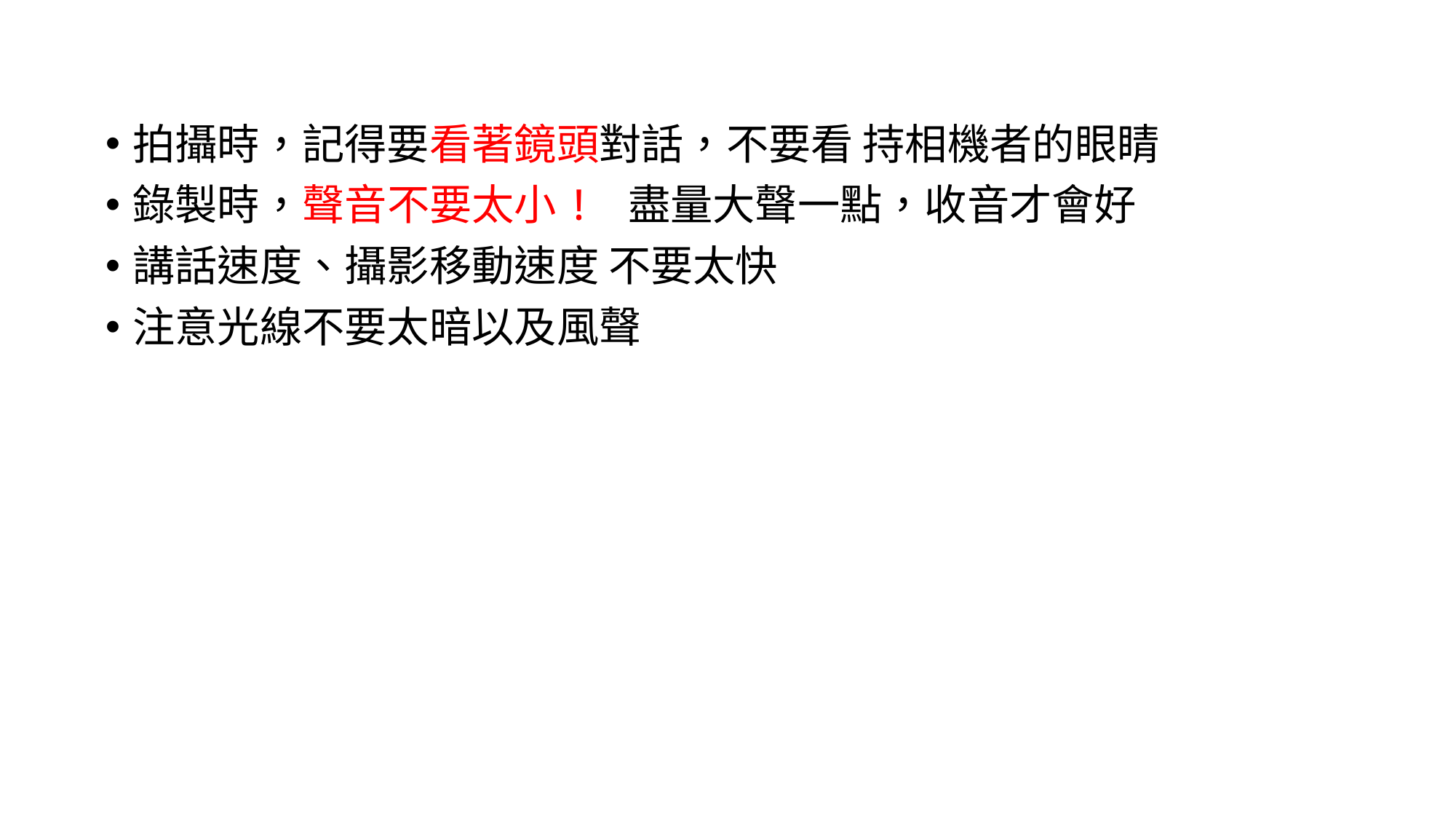

拍攝時，記得要看著鏡頭對話，不要看 持相機者的眼睛
錄製時，聲音不要太小! 盡量大聲一點，收音才會好
講話速度、攝影移動速度 不要太快
注意光線不要太暗以及風聲